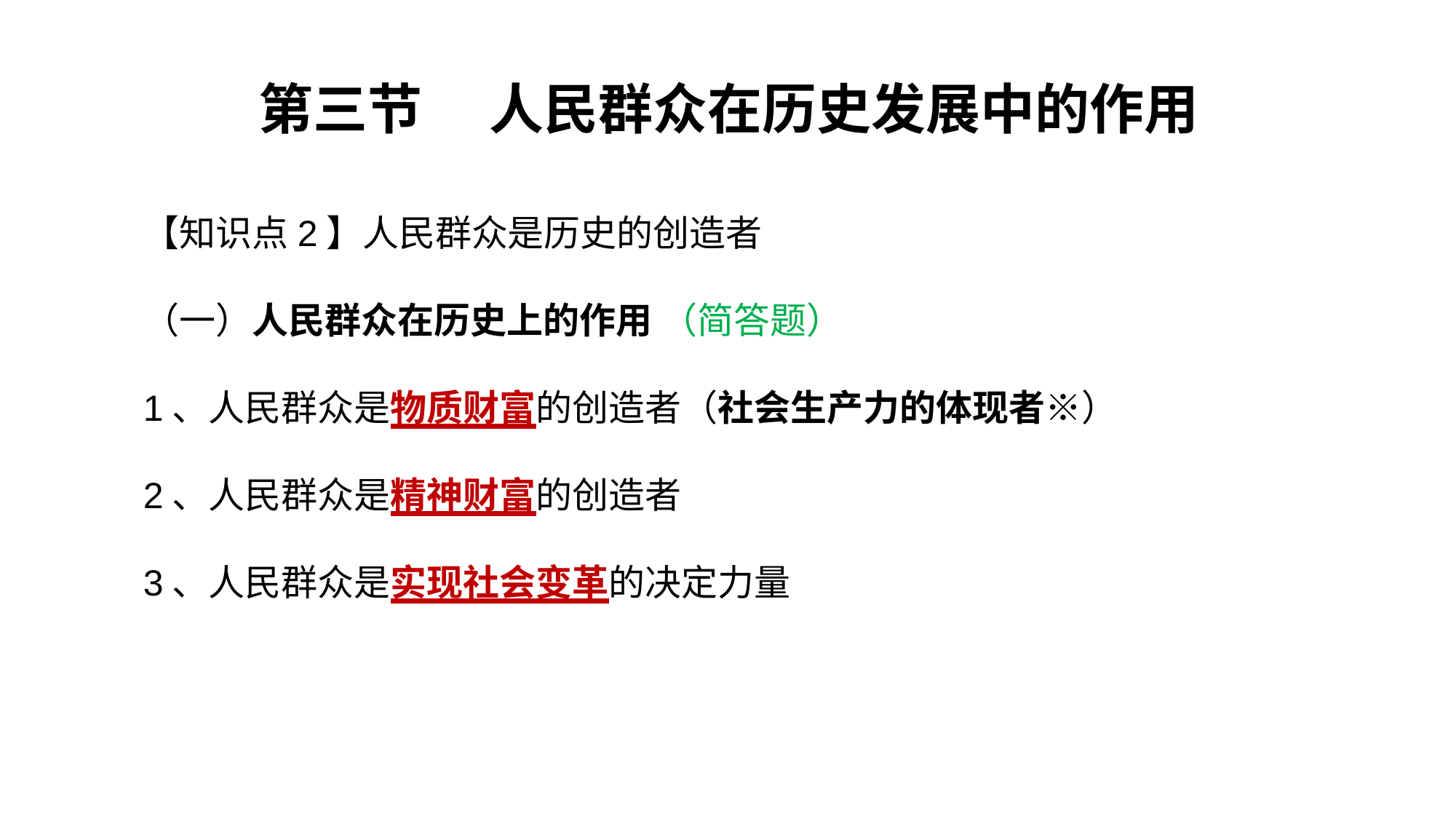

第三节	 人民群众在历史发展中的作用
【知识点2】人民群众是历史的创造者
（一）人民群众在历史上的作用 （简答题）
1、人民群众是物质财富的创造者（社会生产力的体现者※）
2、人民群众是精神财富的创造者
3、人民群众是实现社会变革的决定力量